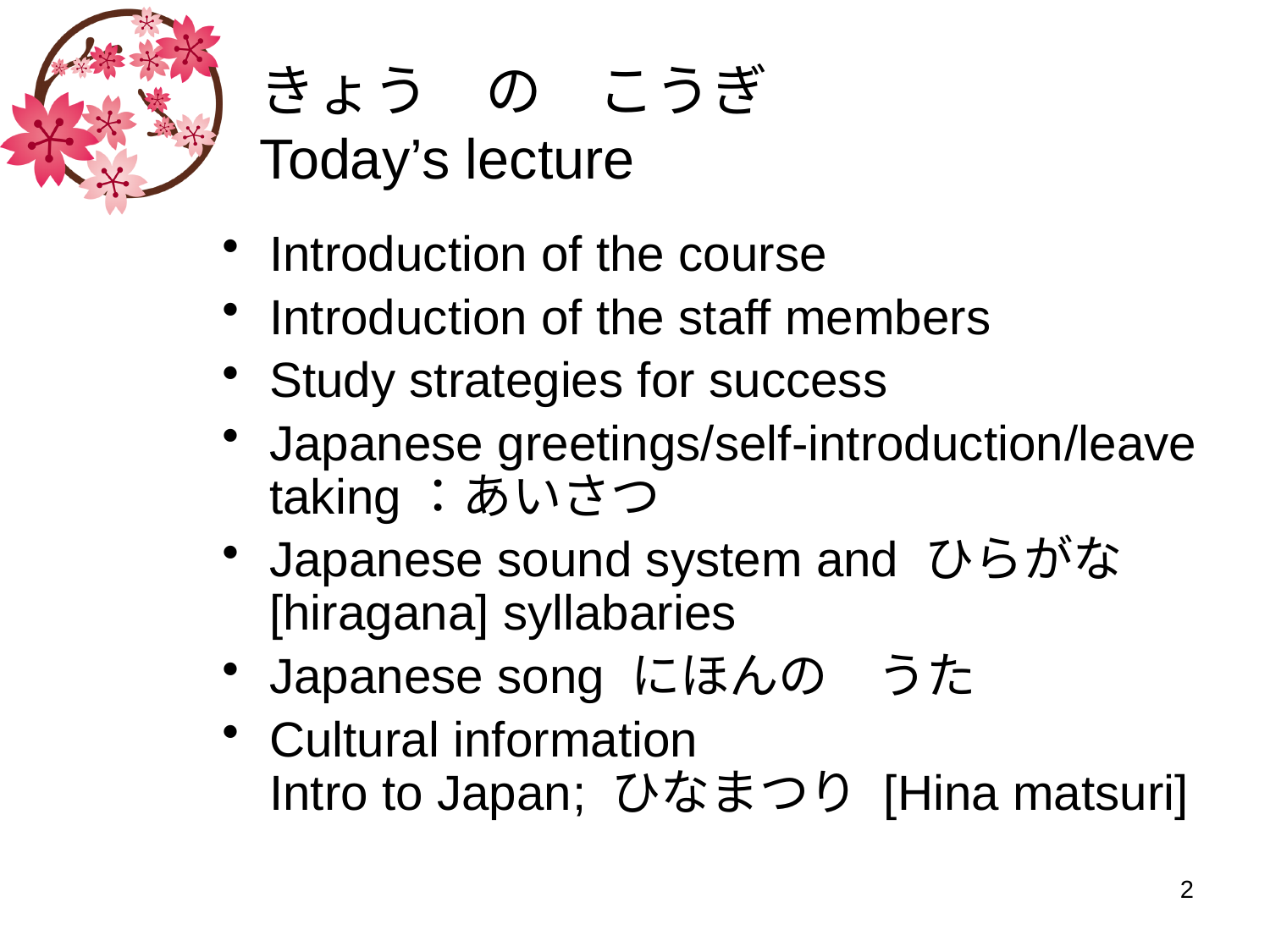

# きょう　の　こうぎ Today’s lecture
Introduction of the course
Introduction of the staff members
Study strategies for success
Japanese greetings/self-introduction/leave taking：あいさつ
Japanese sound system and ひらがな　[hiragana] syllabaries
Japanese song にほんの　うた
Cultural information
Intro to Japan; ひなまつり [Hina matsuri]

2